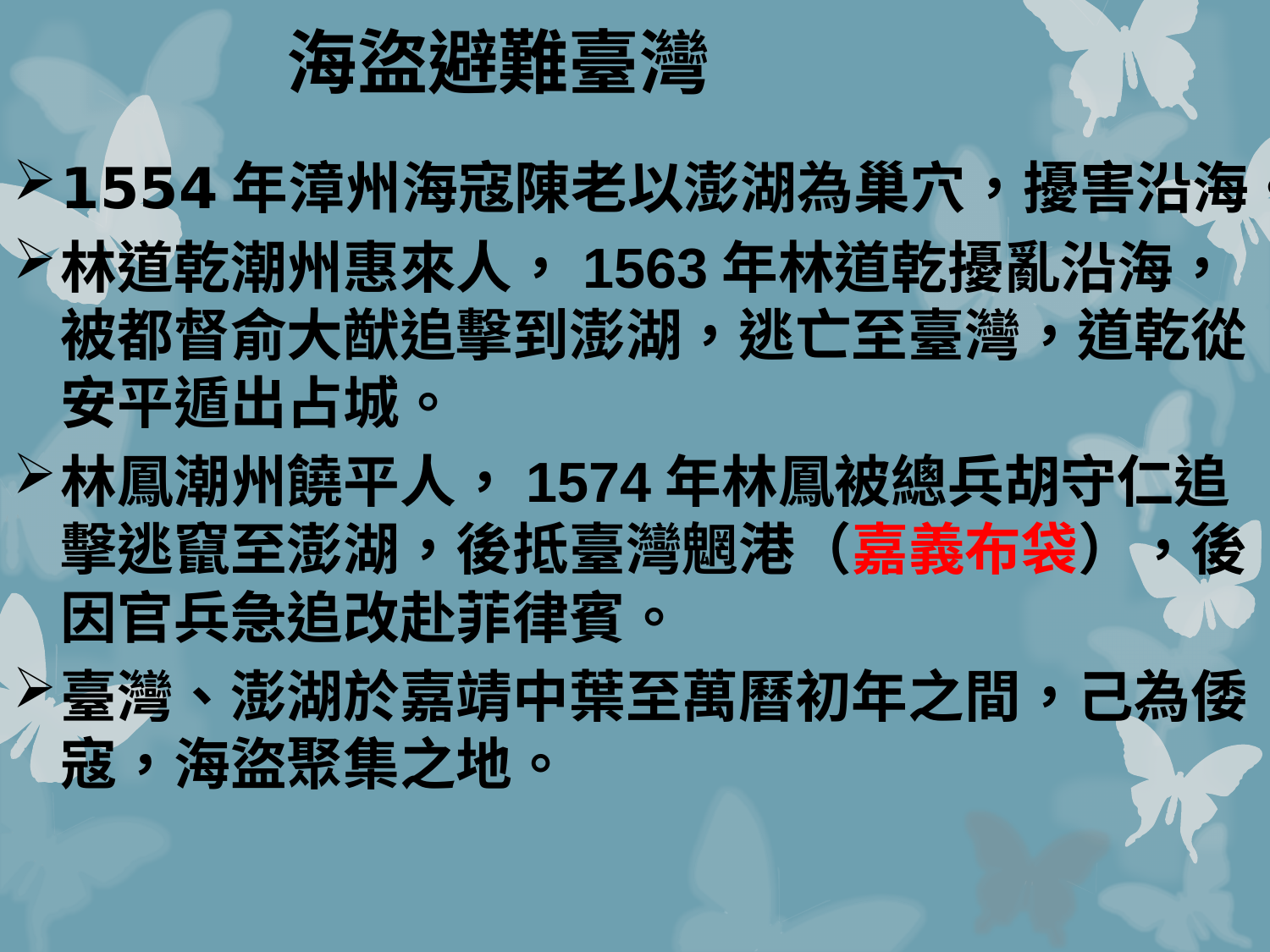

# 海盜避難臺灣
1554年漳州海寇陳老以澎湖為巢穴，擾害沿海。
林道乾潮州惠來人，1563年林道乾擾亂沿海，被都督俞大猷追擊到澎湖，逃亡至臺灣，道乾從安平遁出占城。
林鳳潮州饒平人，1574年林鳳被總兵胡守仁追擊逃竄至澎湖，後抵臺灣魍港（嘉義布袋），後因官兵急追改赴菲律賓。
臺灣、澎湖於嘉靖中葉至萬曆初年之間，己為倭寇，海盜聚集之地。